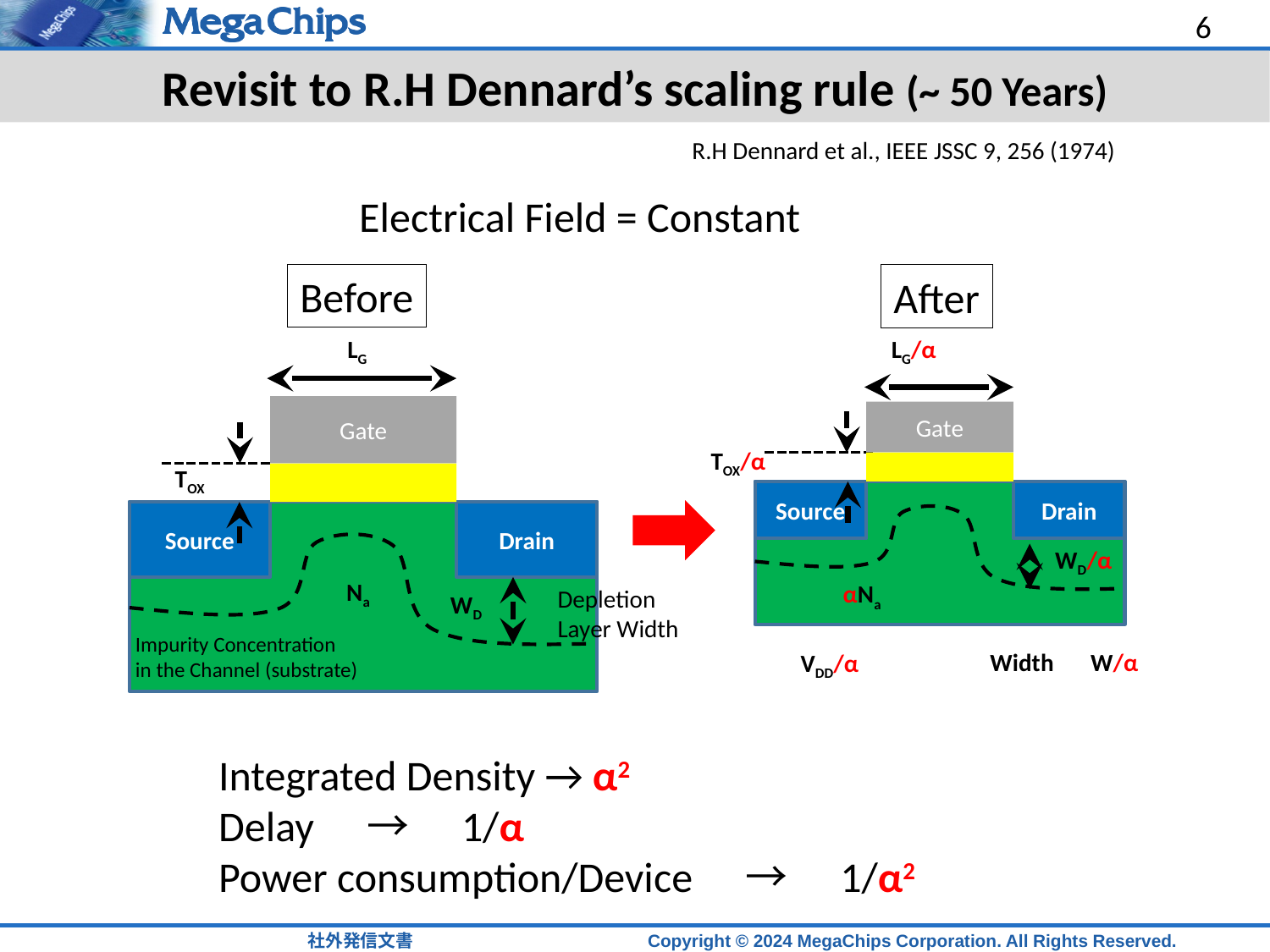

6
Revisit to R.H Dennard’s scaling rule (~ 50 Years)
R.H Dennard et al., IEEE JSSC 9, 256 (1974)
Electrical Field = Constant
Before
After
LG/α
Gate

Source
Drain

TOX/α
WD/α
αNa
LG
Gate
TOX

Source
Drain

Na
Depletion
Layer Width
WD
Impurity Concentration
in the Channel (substrate)
Width　W/α
VDD/α
Integrated Density → α2
Delay　→　1/α
Power consumption/Device　→　1/α2
社外発信文書